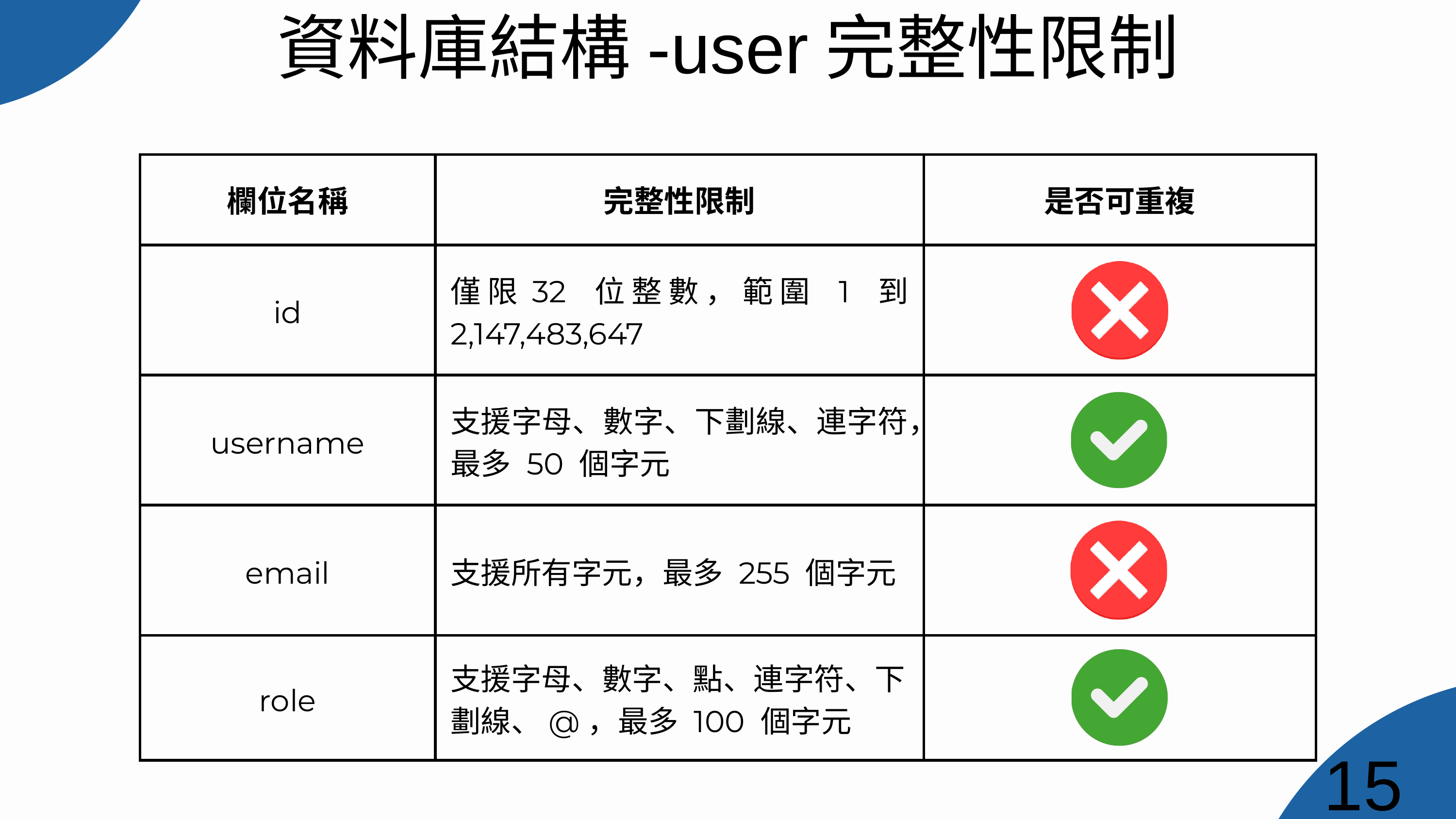

資料庫結構-user完整性限制
| 欄位名稱 | 完整性限制 | 是否可重複 |
| --- | --- | --- |
| id | 僅限32 位整數，範圍 1 到 2,147,483,647 |  |
| username | 支援字母、數字、下劃線、連字符，最多 50 個字元 |  |
| email | 支援所有字元，最多 255 個字元 |  |
| role | 支援字母、數字、點、連字符、下劃線、@，最多 100 個字元 |  |

15